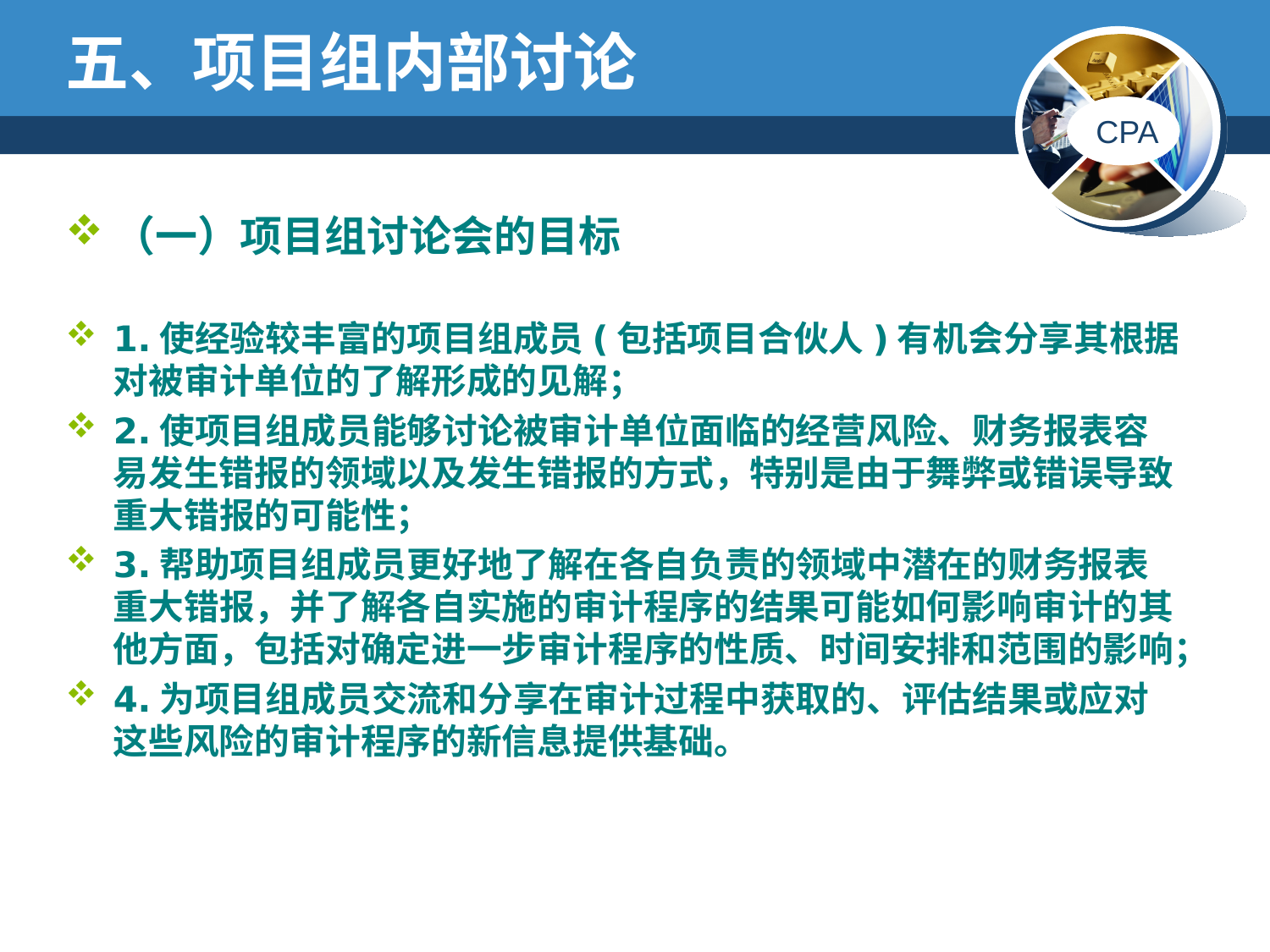

# 五、项目组内部讨论
（一）项目组讨论会的目标

1.使经验较丰富的项目组成员(包括项目合伙人)有机会分享其根据对被审计单位的了解形成的见解；
2.使项目组成员能够讨论被审计单位面临的经营风险、财务报表容易发生错报的领域以及发生错报的方式，特别是由于舞弊或错误导致重大错报的可能性；
3.帮助项目组成员更好地了解在各自负责的领域中潜在的财务报表重大错报，并了解各自实施的审计程序的结果可能如何影响审计的其他方面，包括对确定进一步审计程序的性质、时间安排和范围的影响；
4.为项目组成员交流和分享在审计过程中获取的、评估结果或应对这些风险的审计程序的新信息提供基础。